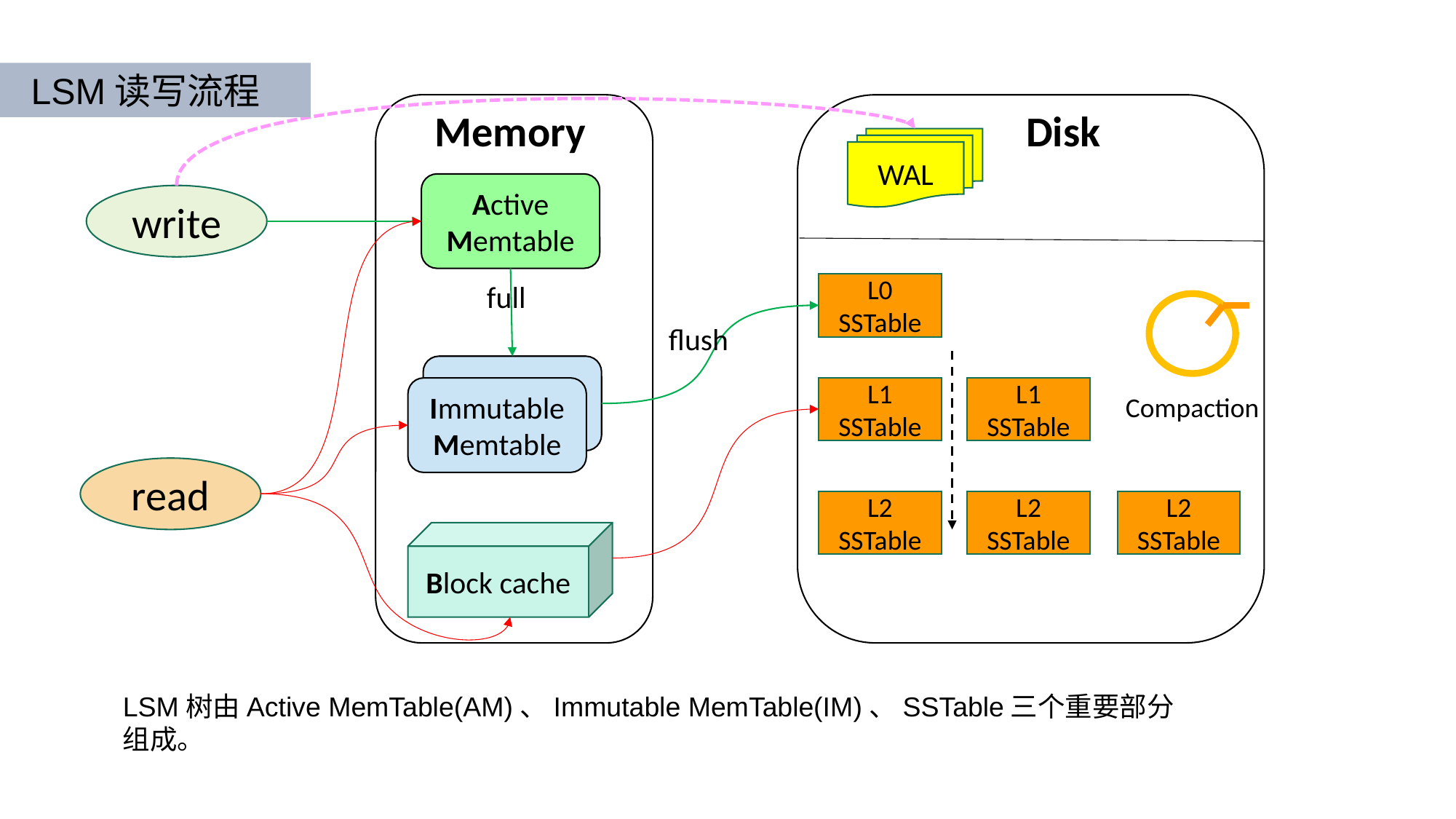

LSM读写流程

Memory
Disk
WAL
Active Memtable
write
full
L0
SSTable

flush
A
L1
SSTable
L1
SSTable
Immutable
Memtable
Compaction
read
L2
SSTable
L2
SSTable
L2
SSTable
Block cache
LSM树由Active MemTable(AM)、Immutable MemTable(IM)、SSTable三个重要部分组成。